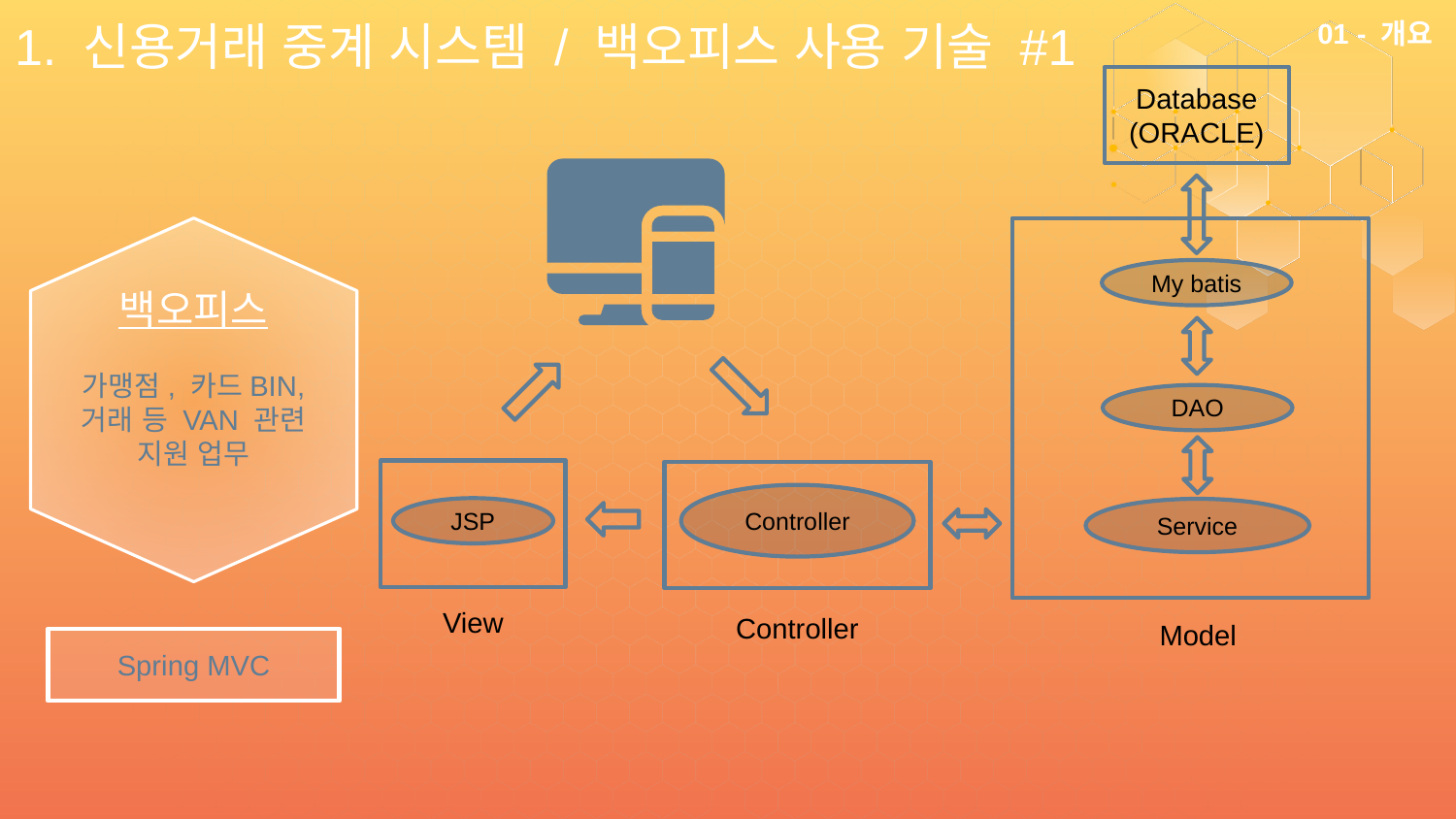

# 1. 신용거래 중계 시스템 / 백오피스 사용 기술 #1
01 - 개요
Database
(ORACLE)

백오피스
My batis

가맹점, 카드BIN, 거래 등 VAN 관련 지원 업무

DAO

Controller

JSP
Service

View
Controller
Model
Spring MVC